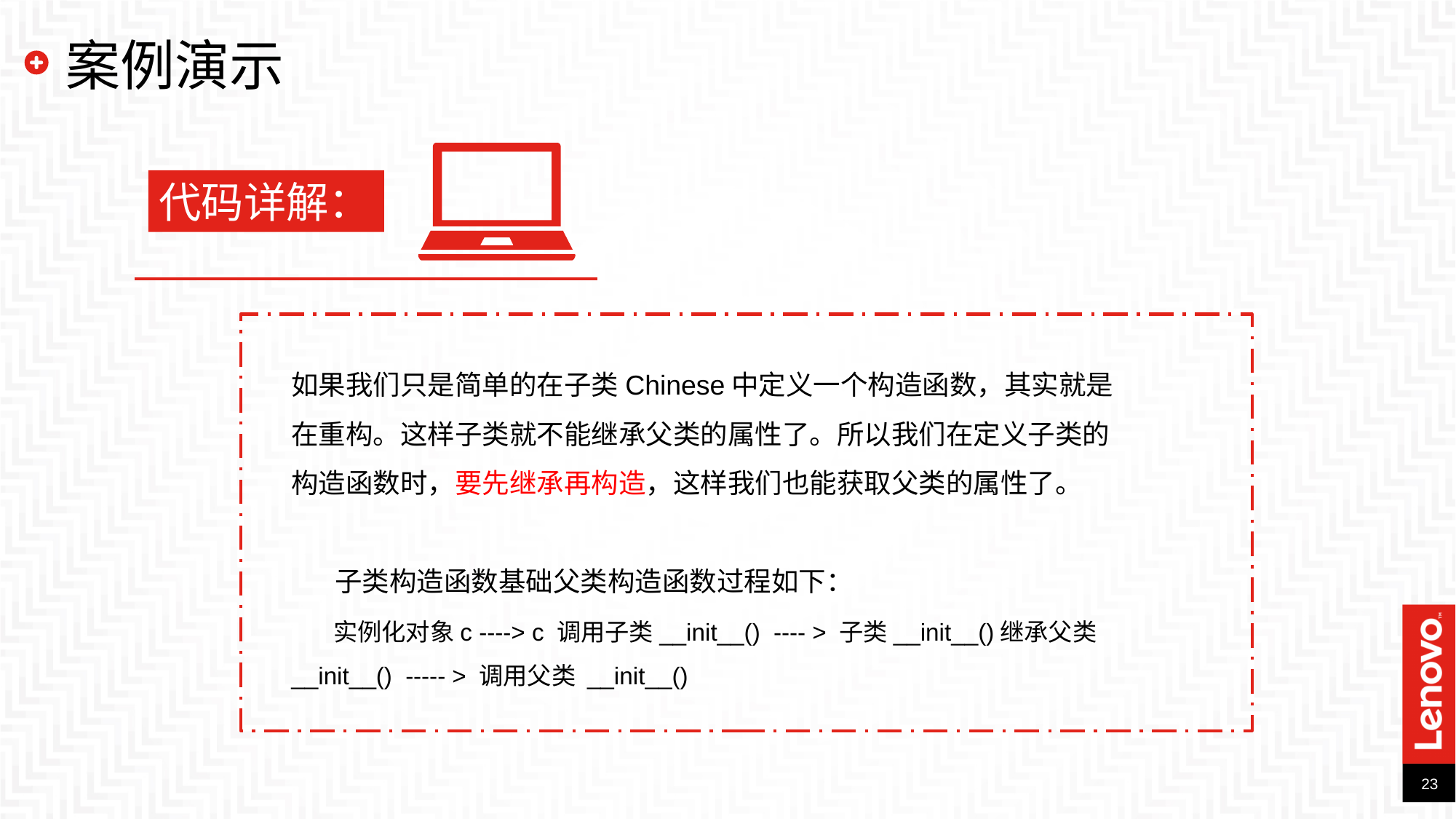

# 案例演示

代码详解：

如果我们只是简单的在子类Chinese中定义一个构造函数，其实就是在重构。这样子类就不能继承父类的属性了。所以我们在定义子类的构造函数时，要先继承再构造，这样我们也能获取父类的属性了。

      子类构造函数基础父类构造函数过程如下：
      实例化对象c ----> c 调用子类__init__()  ---- > 子类__init__()继承父类__init__()  ----- > 调用父类 __init__()